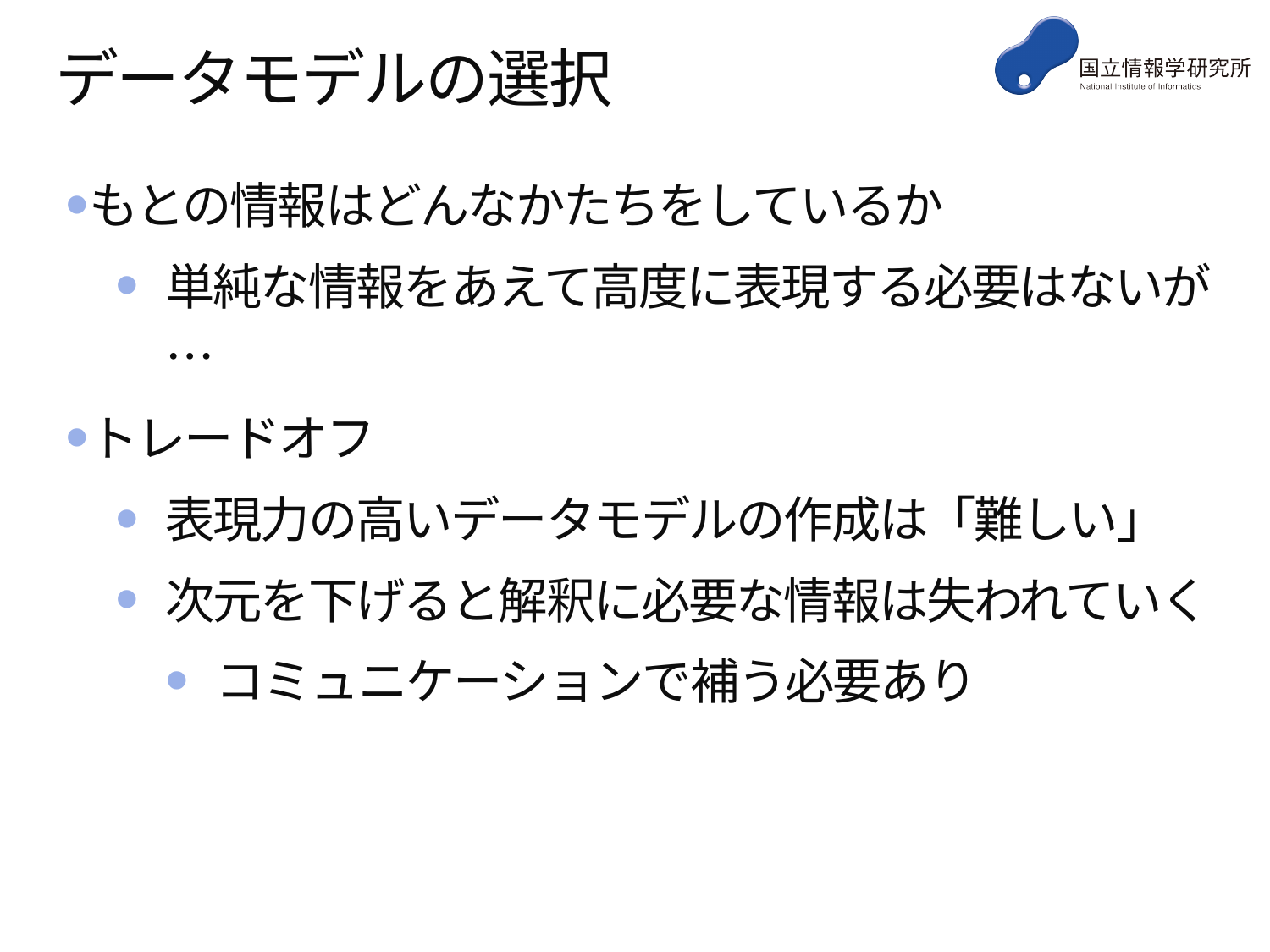

# データモデルの選択
もとの情報はどんなかたちをしているか
単純な情報をあえて高度に表現する必要はないが…
トレードオフ
表現力の高いデータモデルの作成は「難しい」
次元を下げると解釈に必要な情報は失われていく
コミュニケーションで補う必要あり